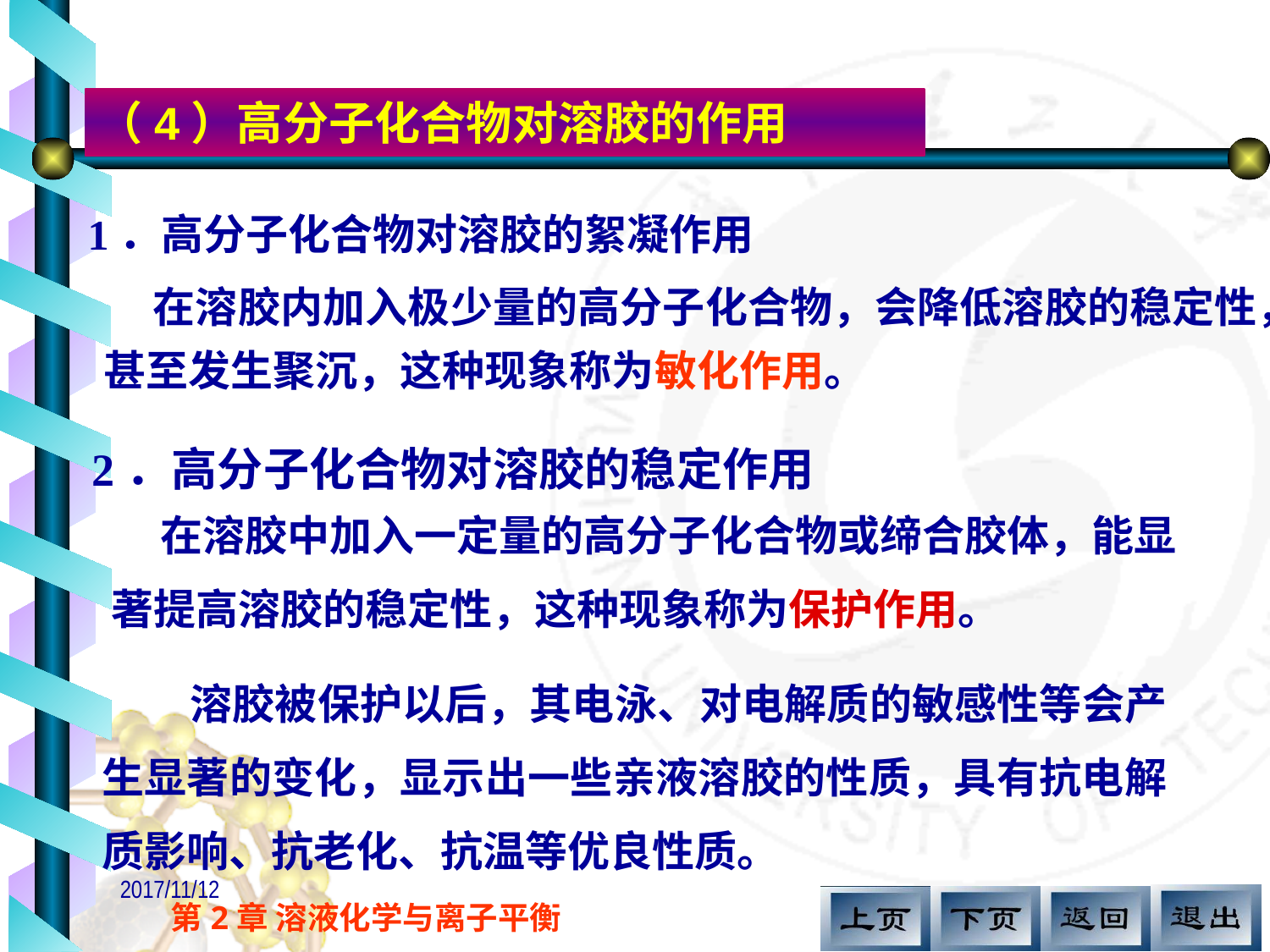

（4）高分子化合物对溶胶的作用
1．高分子化合物对溶胶的絮凝作用
    在溶胶内加入极少量的高分子化合物，会降低溶胶的稳定性，甚至发生聚沉，这种现象称为敏化作用。
2．高分子化合物对溶胶的稳定作用
    在溶胶中加入一定量的高分子化合物或缔合胶体，能显著提高溶胶的稳定性，这种现象称为保护作用。
        溶胶被保护以后，其电泳、对电解质的敏感性等会产生显著的变化，显示出一些亲液溶胶的性质，具有抗电解质影响、抗老化、抗温等优良性质。
2017/11/12